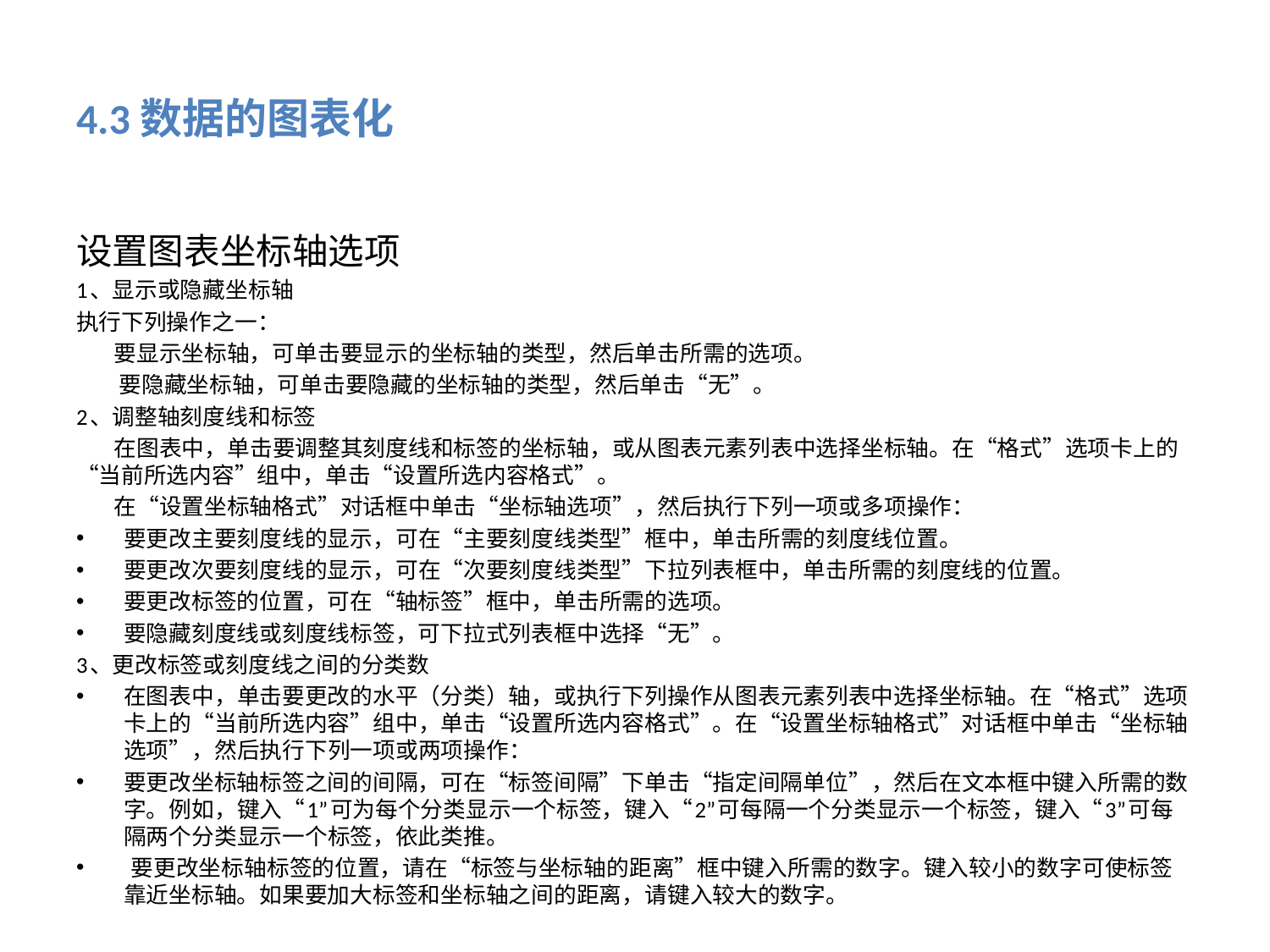

# 4.3数据的图表化
设置图表坐标轴选项
1、显示或隐藏坐标轴
执行下列操作之一：
       要显示坐标轴，可单击要显示的坐标轴的类型，然后单击所需的选项。
        要隐藏坐标轴，可单击要隐藏的坐标轴的类型，然后单击“无”。
2、调整轴刻度线和标签
       在图表中，单击要调整其刻度线和标签的坐标轴，或从图表元素列表中选择坐标轴。在“格式”选项卡上的“当前所选内容”组中，单击“设置所选内容格式”。
       在“设置坐标轴格式”对话框中单击“坐标轴选项”，然后执行下列一项或多项操作：
要更改主要刻度线的显示，可在“主要刻度线类型”框中，单击所需的刻度线位置。
要更改次要刻度线的显示，可在“次要刻度线类型”下拉列表框中，单击所需的刻度线的位置。
要更改标签的位置，可在“轴标签”框中，单击所需的选项。
要隐藏刻度线或刻度线标签，可下拉式列表框中选择“无”。
3、更改标签或刻度线之间的分类数
在图表中，单击要更改的水平（分类）轴，或执行下列操作从图表元素列表中选择坐标轴。在“格式”选项卡上的“当前所选内容”组中，单击“设置所选内容格式”。在“设置坐标轴格式”对话框中单击“坐标轴选项”，然后执行下列一项或两项操作：
要更改坐标轴标签之间的间隔，可在“标签间隔”下单击“指定间隔单位”，然后在文本框中键入所需的数字。例如，键入“1”可为每个分类显示一个标签，键入“2”可每隔一个分类显示一个标签，键入“3”可每隔两个分类显示一个标签，依此类推。
 要更改坐标轴标签的位置，请在“标签与坐标轴的距离”框中键入所需的数字。键入较小的数字可使标签靠近坐标轴。如果要加大标签和坐标轴之间的距离，请键入较大的数字。